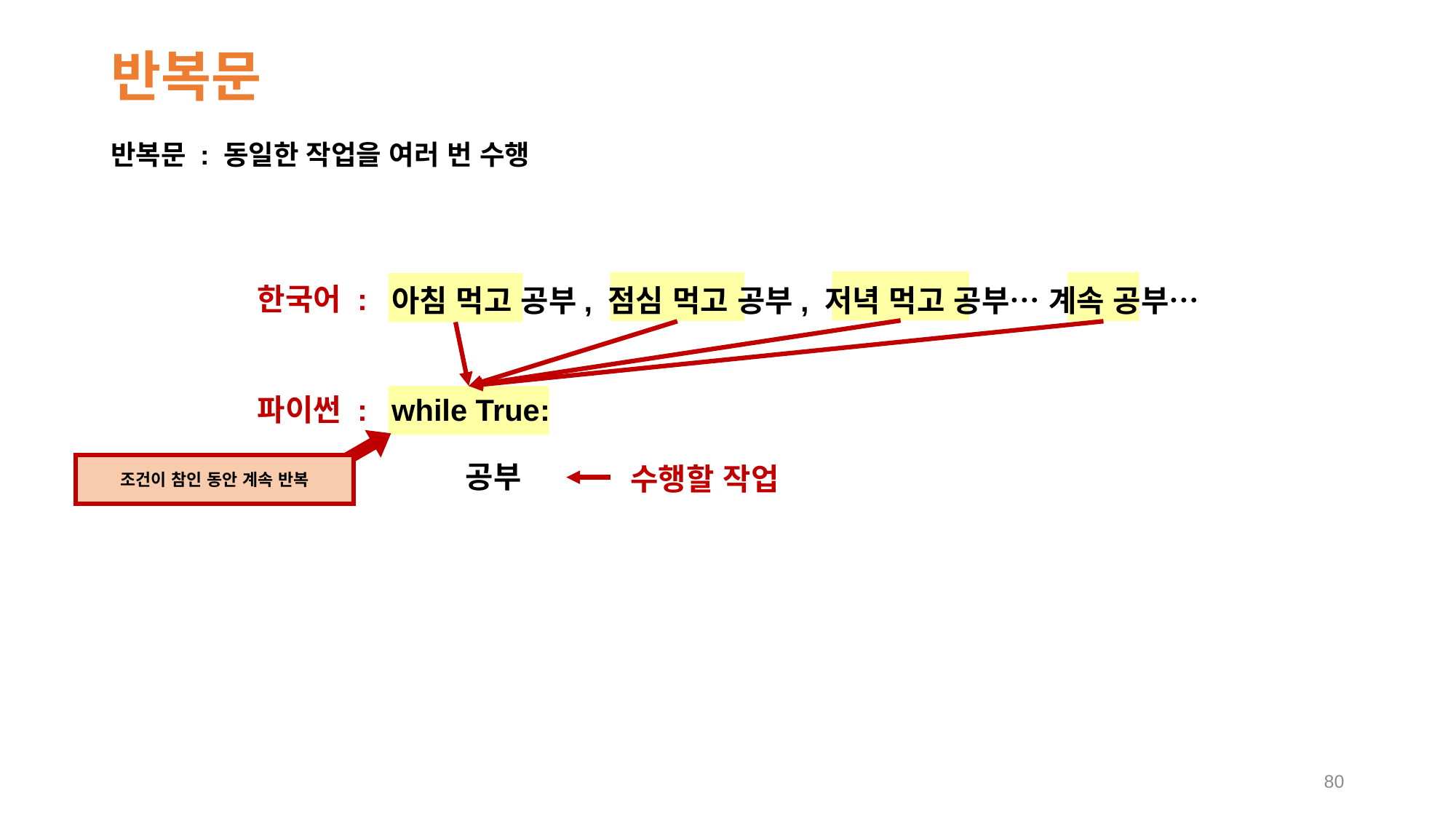

# 반복문
반복문 : 동일한 작업을 여러 번 수행

아침 먹고 공부, 점심 먹고 공부, 저녁 먹고 공부… 계속 공부…
한국어 :

while True:
파이썬 :

공부
수행할 작업
조건이 참인 동안 계속 반복
80